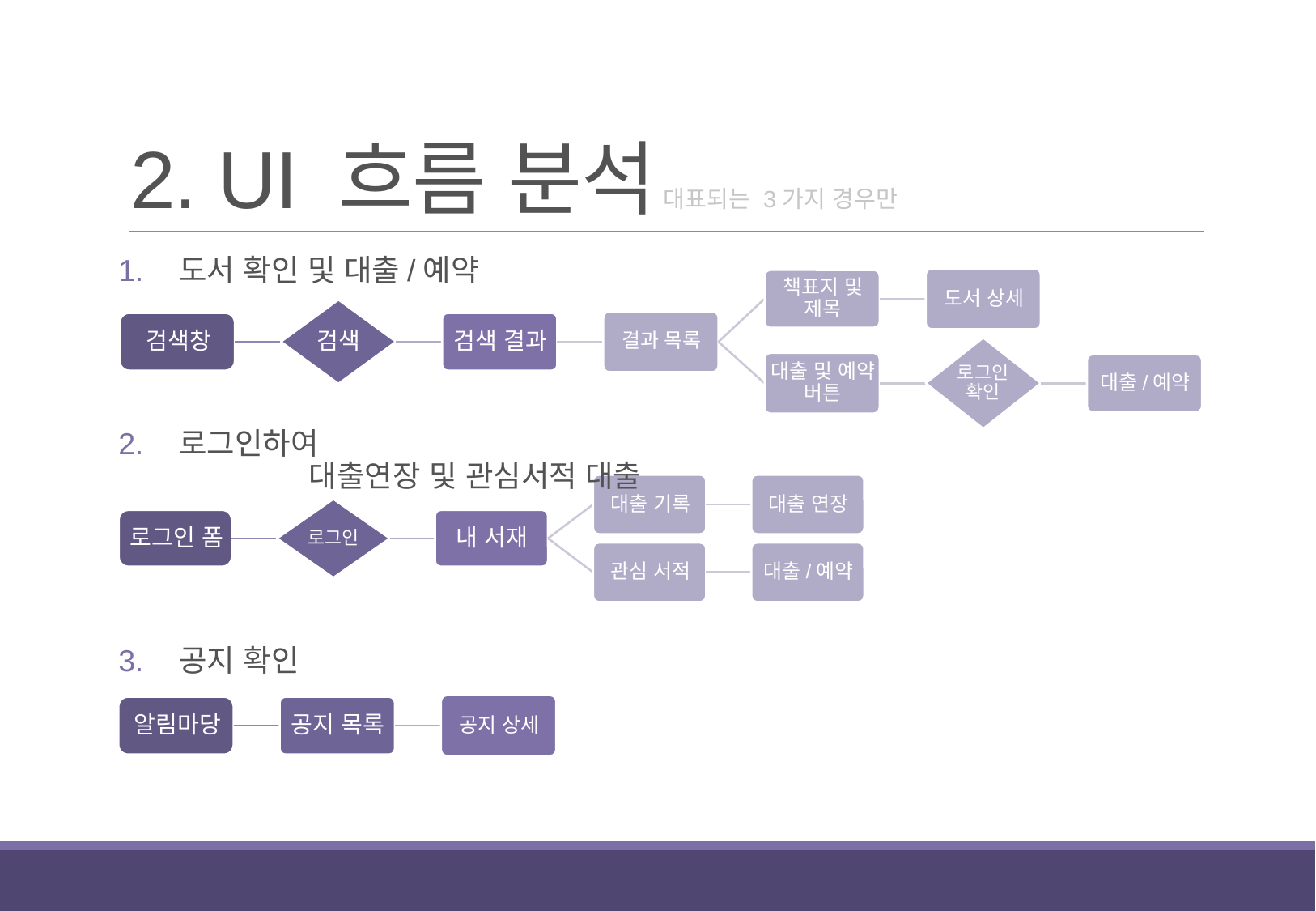

# 2. UI 흐름 분석
대표되는 3가지 경우만
도서 확인 및 대출/예약
검색창

검색

검색 결과

결과 목록

책표지 및
제목

도서 상세

대출 및 예약
버튼

로그인 확인

대출/예약
로그인하여
	 대출연장 및 관심서적 대출
로그인 폼

로그인

내 서재

대출 기록

대출 연장

관심 서적

대출/예약
공지 확인
알림마당

공지 목록

공지 상세